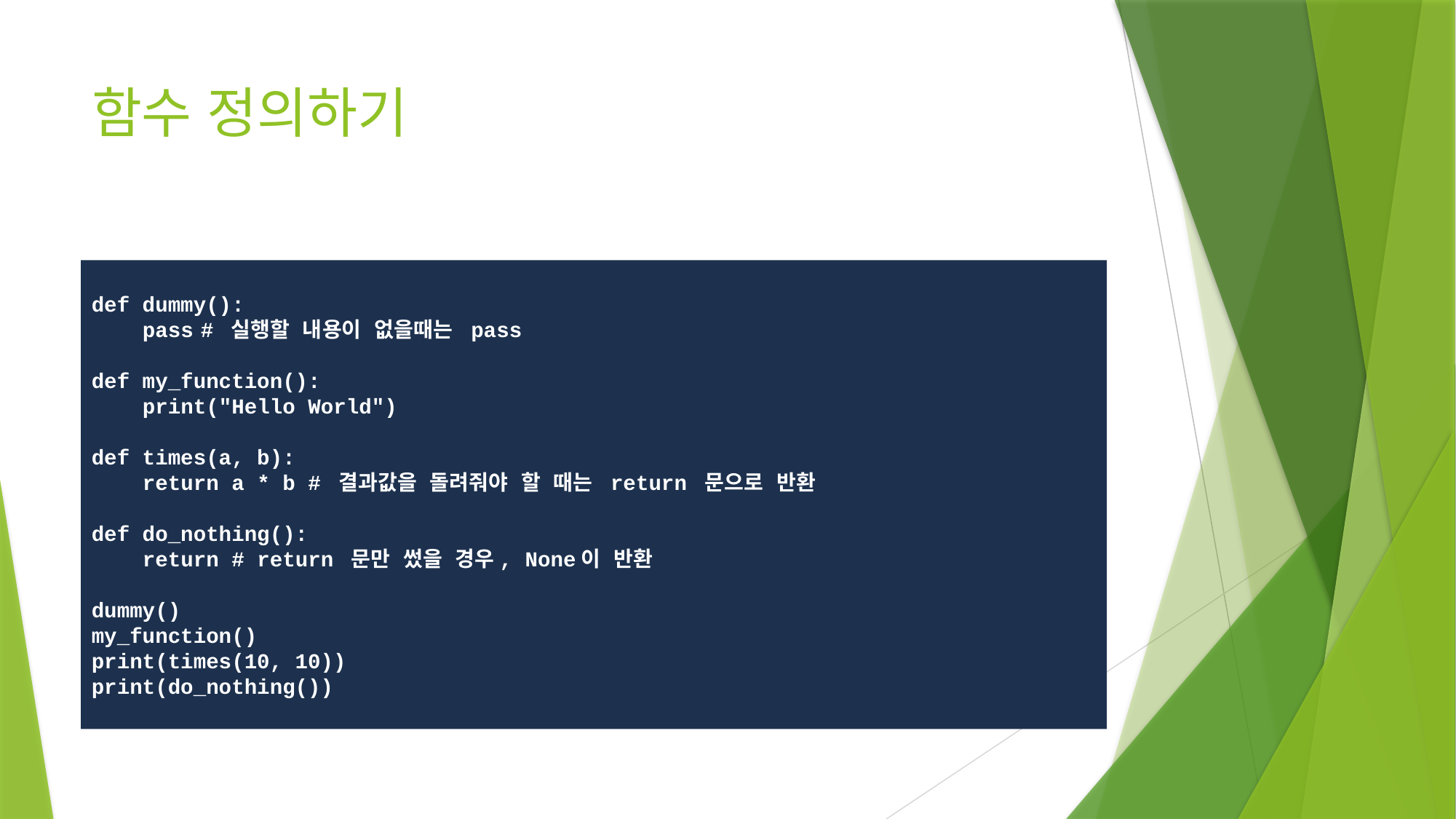

# 함수 정의하기

def dummy():
    pass	# 실행할 내용이 없을때는 pass
def my_function():
    print("Hello World")
def times(a, b):
    return a * b # 결과값을 돌려줘야 할 때는 return 문으로 반환
def do_nothing():
    return # return 문만 썼을 경우, None이 반환
dummy()
my_function()
print(times(10, 10))
print(do_nothing())